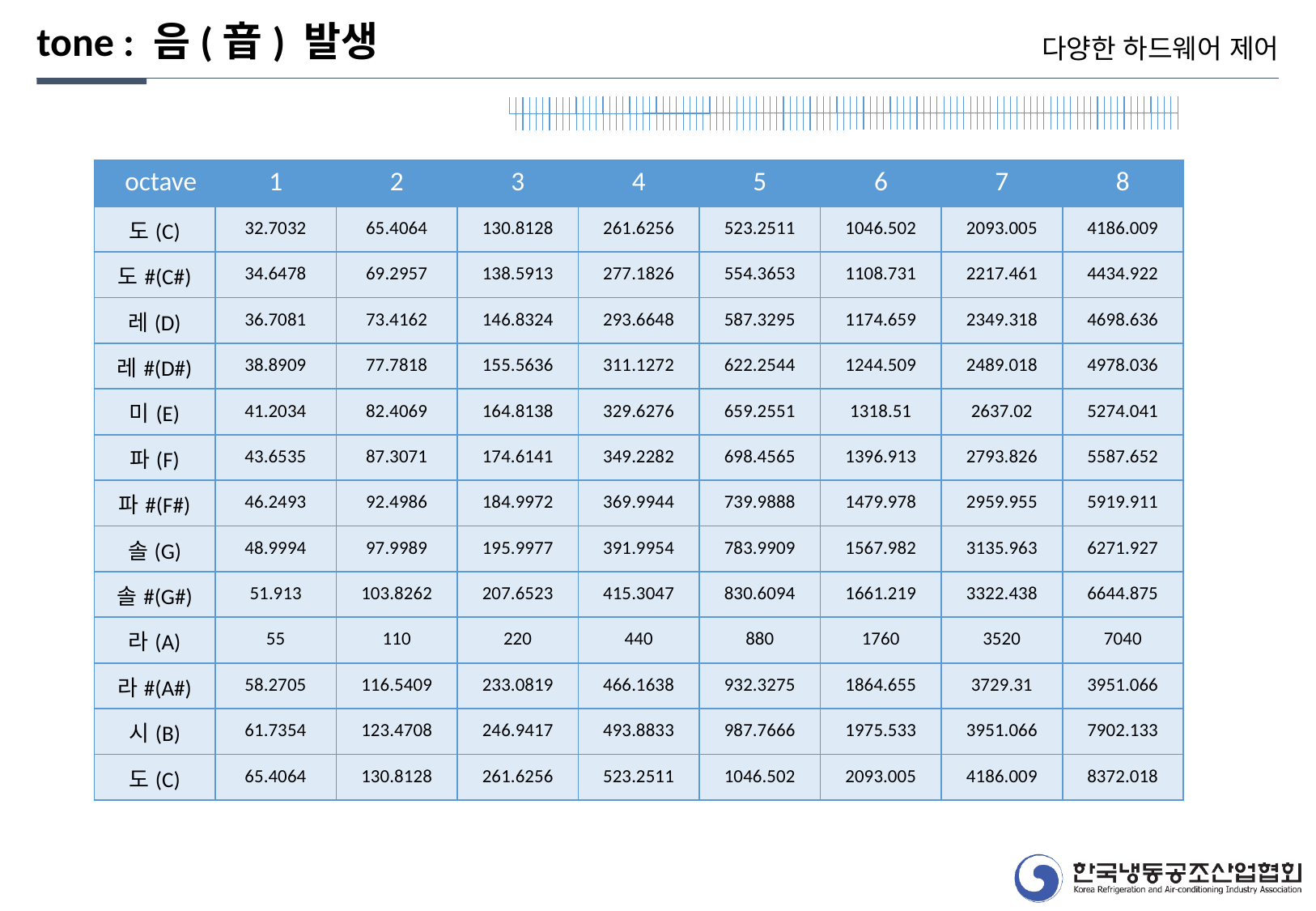

tone : 음(音) 발생
다양한 하드웨어 제어

| octave | 1 | 2 | 3 | 4 | 5 | 6 | 7 | 8 |
| --- | --- | --- | --- | --- | --- | --- | --- | --- |
| 도(C) | 32.7032 | 65.4064 | 130.8128 | 261.6256 | 523.2511 | 1046.502 | 2093.005 | 4186.009 |
| 도#(C#) | 34.6478 | 69.2957 | 138.5913 | 277.1826 | 554.3653 | 1108.731 | 2217.461 | 4434.922 |
| 레(D) | 36.7081 | 73.4162 | 146.8324 | 293.6648 | 587.3295 | 1174.659 | 2349.318 | 4698.636 |
| 레#(D#) | 38.8909 | 77.7818 | 155.5636 | 311.1272 | 622.2544 | 1244.509 | 2489.018 | 4978.036 |
| 미(E) | 41.2034 | 82.4069 | 164.8138 | 329.6276 | 659.2551 | 1318.51 | 2637.02 | 5274.041 |
| 파(F) | 43.6535 | 87.3071 | 174.6141 | 349.2282 | 698.4565 | 1396.913 | 2793.826 | 5587.652 |
| 파#(F#) | 46.2493 | 92.4986 | 184.9972 | 369.9944 | 739.9888 | 1479.978 | 2959.955 | 5919.911 |
| 솔(G) | 48.9994 | 97.9989 | 195.9977 | 391.9954 | 783.9909 | 1567.982 | 3135.963 | 6271.927 |
| 솔#(G#) | 51.913 | 103.8262 | 207.6523 | 415.3047 | 830.6094 | 1661.219 | 3322.438 | 6644.875 |
| 라(A) | 55 | 110 | 220 | 440 | 880 | 1760 | 3520 | 7040 |
| 라#(A#) | 58.2705 | 116.5409 | 233.0819 | 466.1638 | 932.3275 | 1864.655 | 3729.31 | 3951.066 |
| 시(B) | 61.7354 | 123.4708 | 246.9417 | 493.8833 | 987.7666 | 1975.533 | 3951.066 | 7902.133 |
| 도(C) | 65.4064 | 130.8128 | 261.6256 | 523.2511 | 1046.502 | 2093.005 | 4186.009 | 8372.018 |